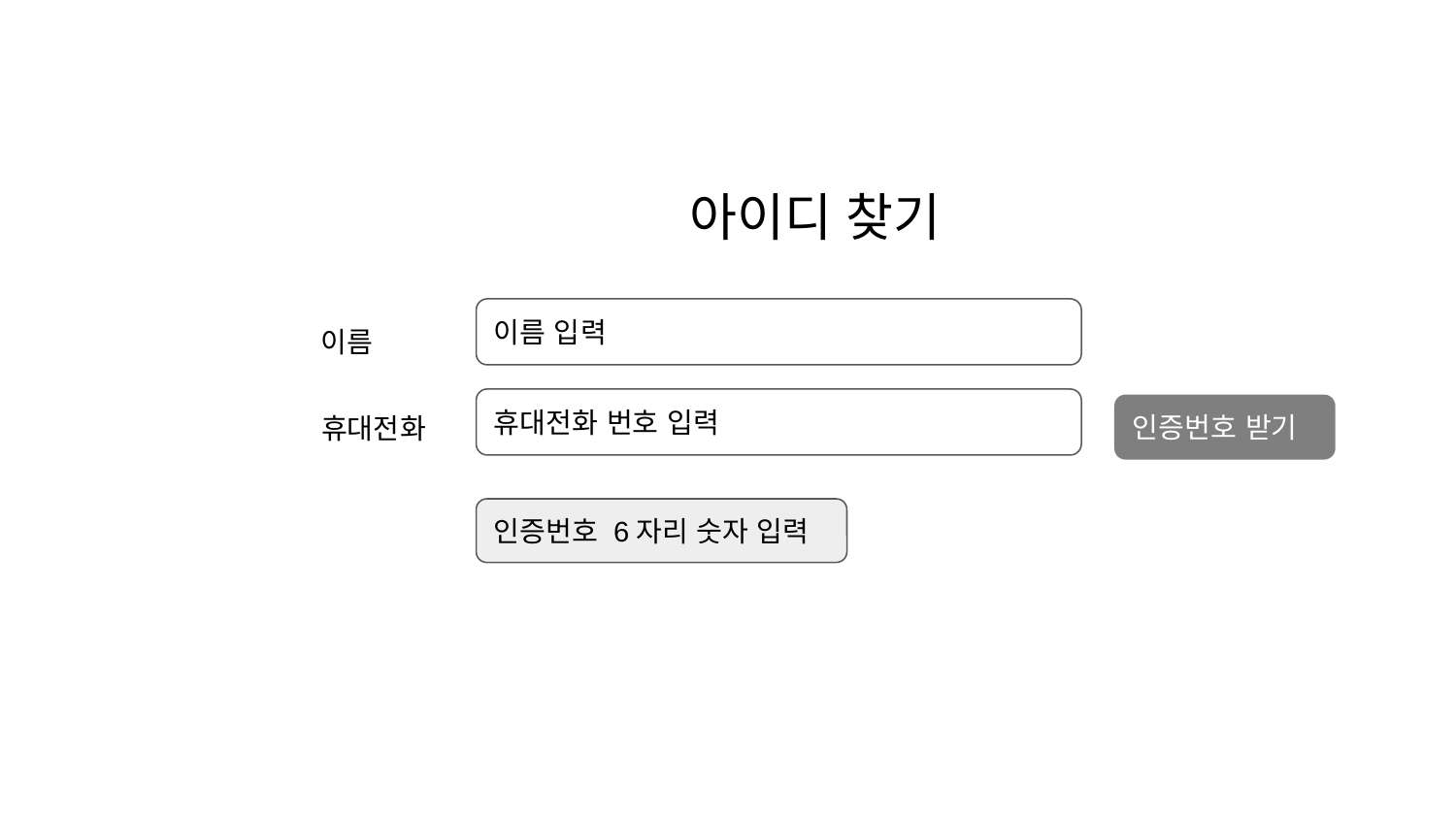

# 아이디 찾기
이름 입력
이름
휴대전화 번호 입력
인증번호 받기
휴대전화
인증번호 6자리 숫자 입력